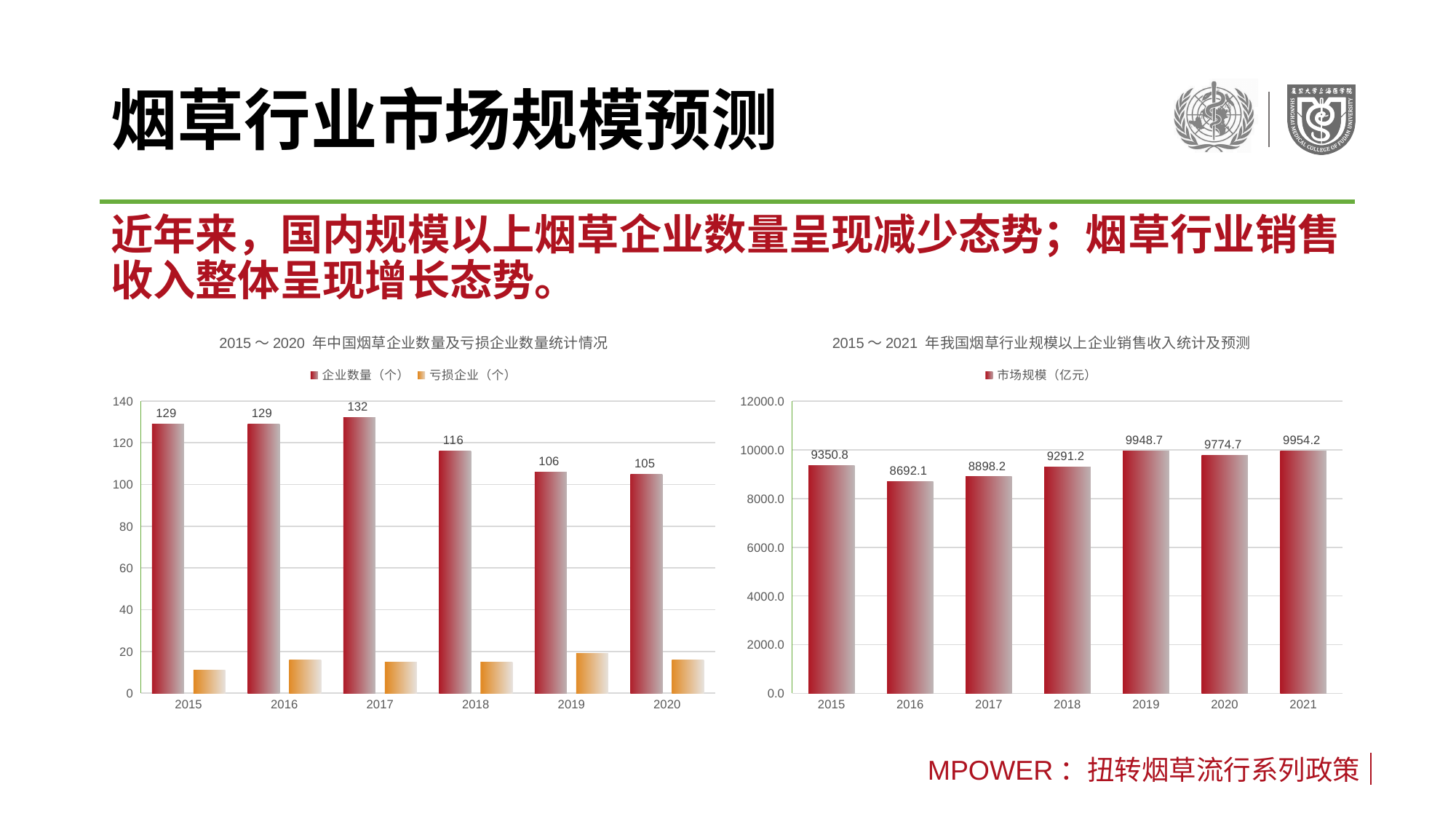

# 烟草行业市场规模预测
近年来，国内规模以上烟草企业数量呈现减少态势；烟草行业销售收入整体呈现增长态势。

### Chart: 2015～2020 年中国烟草企业数量及亏损企业数量统计情况

| Category | 企业数量（个） | 亏损企业（个） |
|---|---|---|
| 2015 | 129.0 | 11.0 |
| 2016 | 129.0 | 16.0 |
| 2017 | 132.0 | 15.0 |
| 2018 | 116.0 | 15.0 |
| 2019 | 106.0 | 19.0 |
| 2020 | 105.0 | 16.0 |

### Chart: 2015～2021 年我国烟草行业规模以上企业销售收入统计及预测

| Category | 市场规模（亿元） |
|---|---|
| 2015 | 9350.8 |
| 2016 | 8692.1 |
| 2017 | 8898.2 |
| 2018 | 9291.2 |
| 2019 | 9948.7 |
| 2020 | 9774.7 |
| 2021 | 9954.2 |